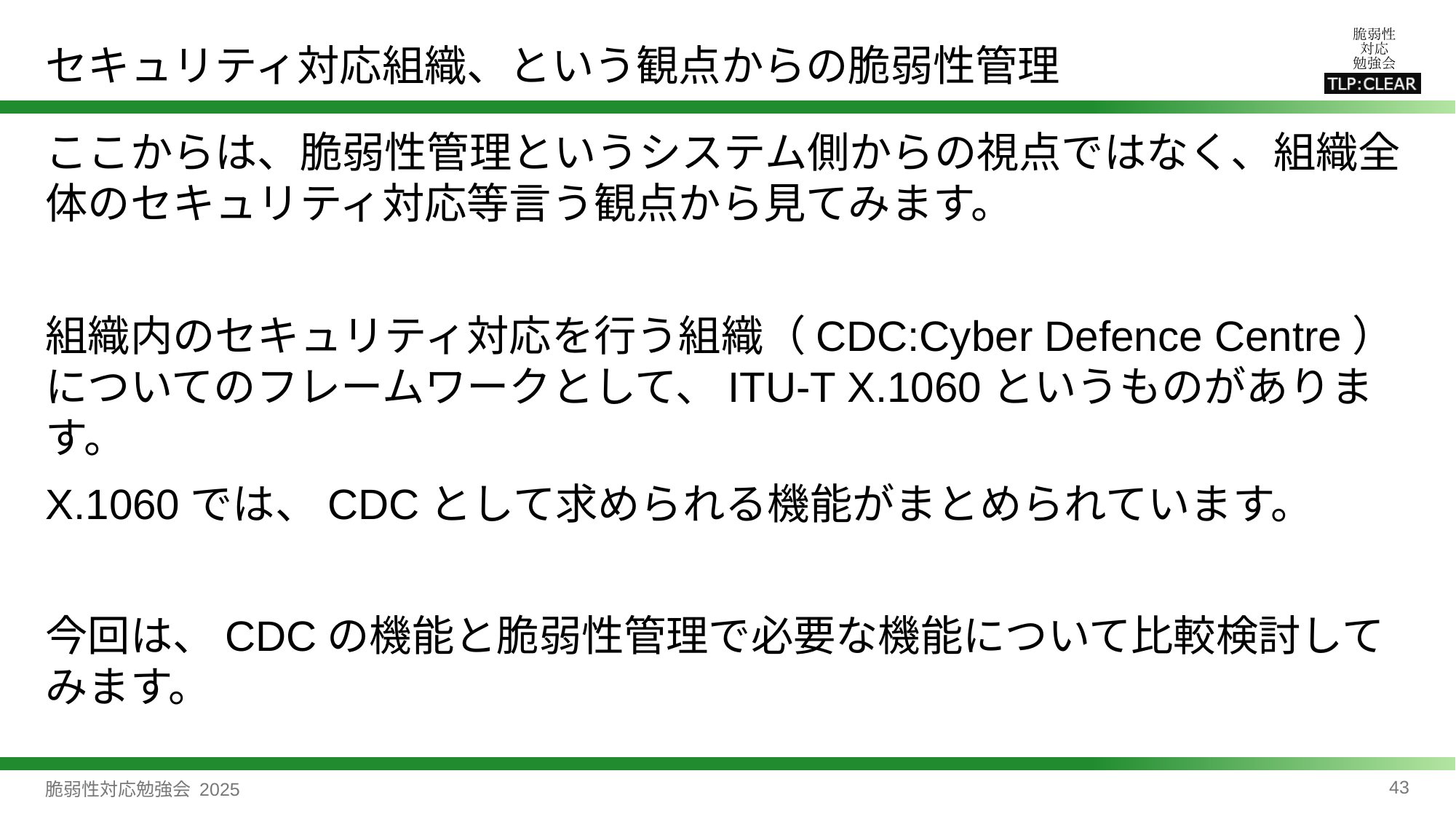

# セキュリティ対応組織、という観点からの脆弱性管理
ここからは、脆弱性管理というシステム側からの視点ではなく、組織全体のセキュリティ対応等言う観点から見てみます。

組織内のセキュリティ対応を行う組織（CDC:Cyber Defence Centre）についてのフレームワークとして、ITU-T X.1060というものがあります。
X.1060では、CDCとして求められる機能がまとめられています。

今回は、CDCの機能と脆弱性管理で必要な機能について比較検討してみます。
43
脆弱性対応勉強会 2025